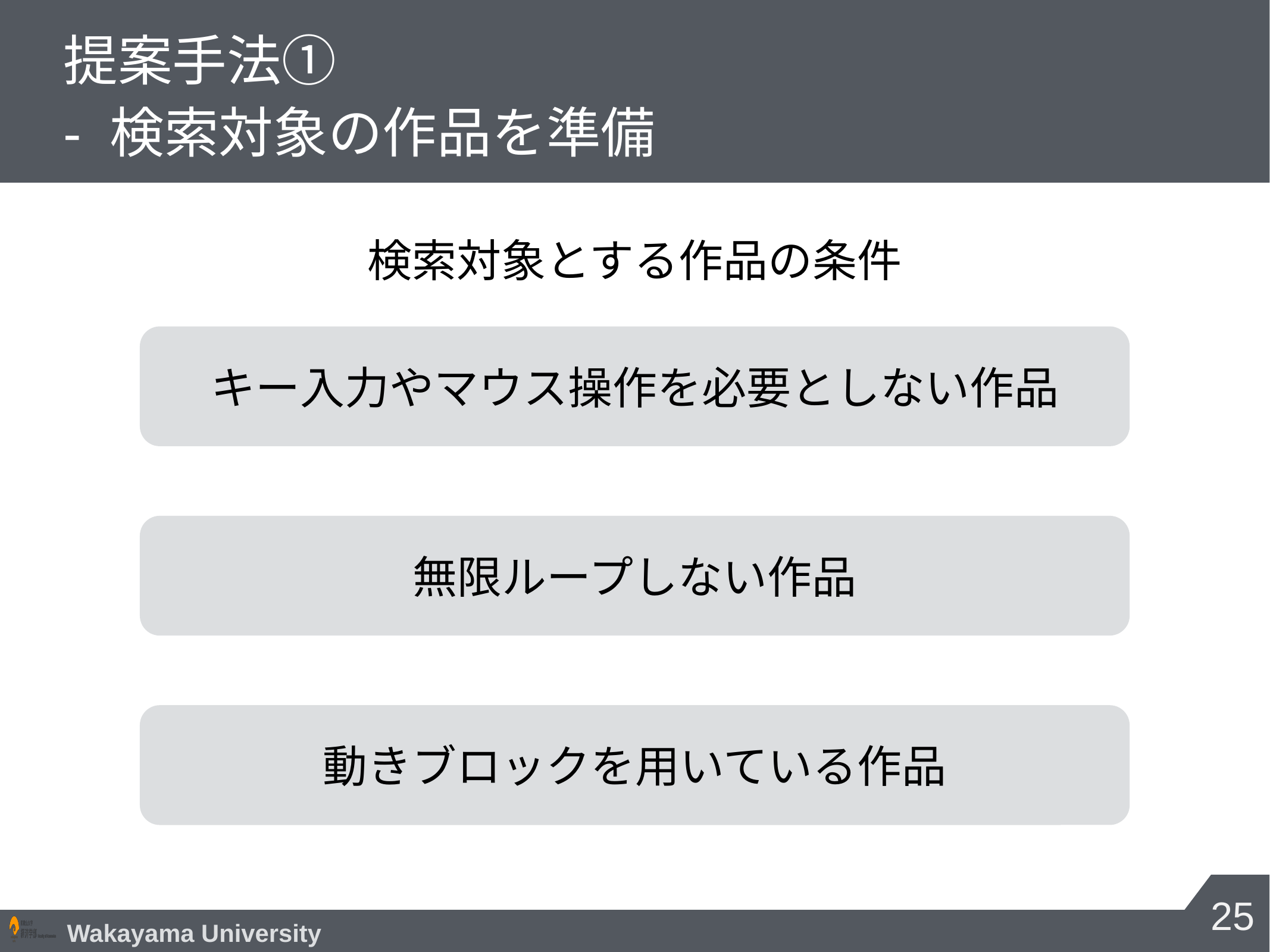

# 提案手法① - 検索対象の作品を準備
検索対象とする作品の条件
キー入力やマウス操作を必要としない作品
無限ループしない作品
動きブロックを用いている作品
25